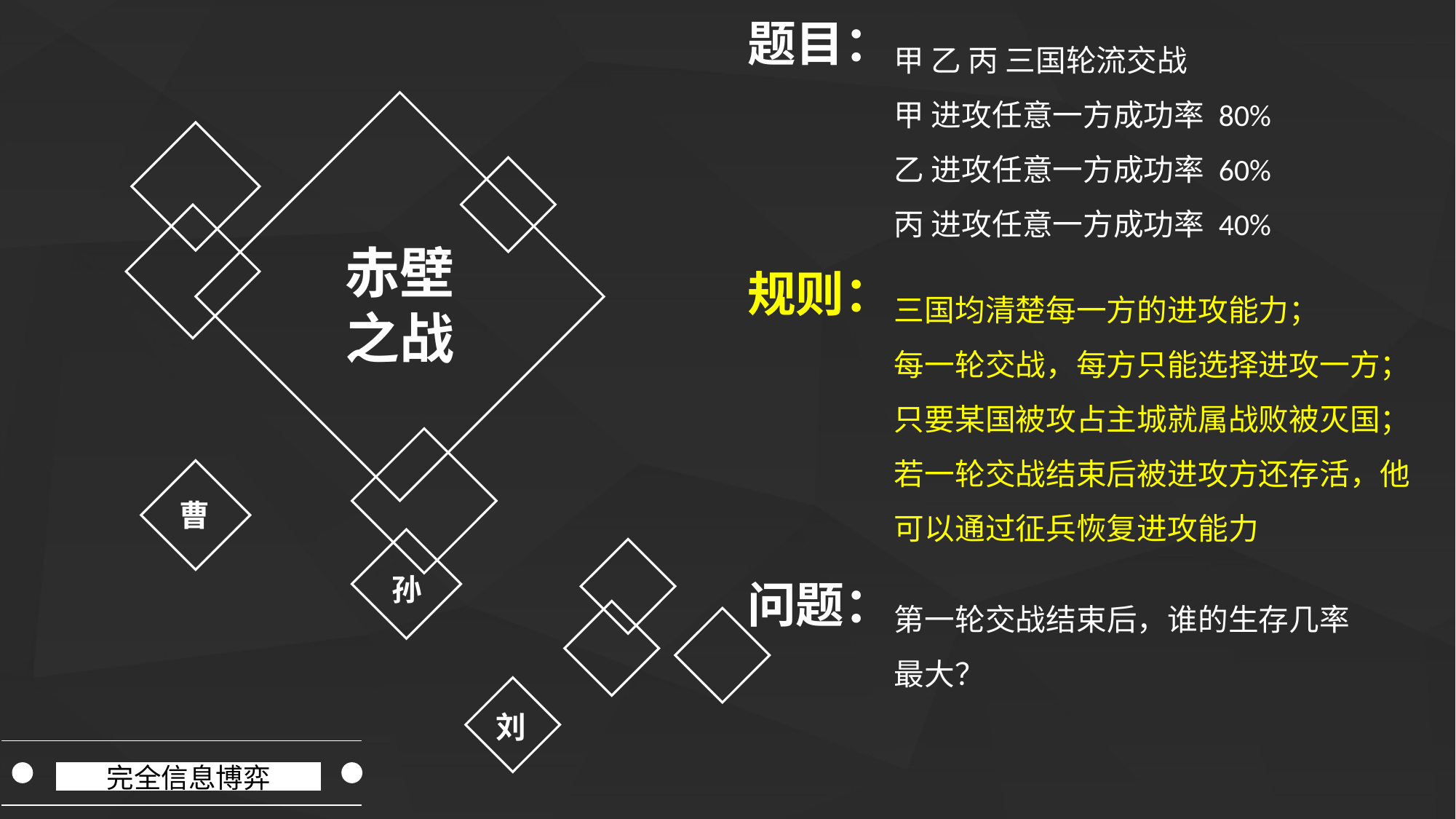

题目：
甲 乙 丙 三国轮流交战
甲 进攻任意一方成功率 80%
乙 进攻任意一方成功率 60%
丙 进攻任意一方成功率 40%

赤壁
之战
规则：
三国均清楚每一方的进攻能力；
每一轮交战，每方只能选择进攻一方；
只要某国被攻占主城就属战败被灭国；
若一轮交战结束后被进攻方还存活，他可以通过征兵恢复进攻能力

曹

孙
问题：
第一轮交战结束后，谁的生存几率最大？

刘
完全信息博弈